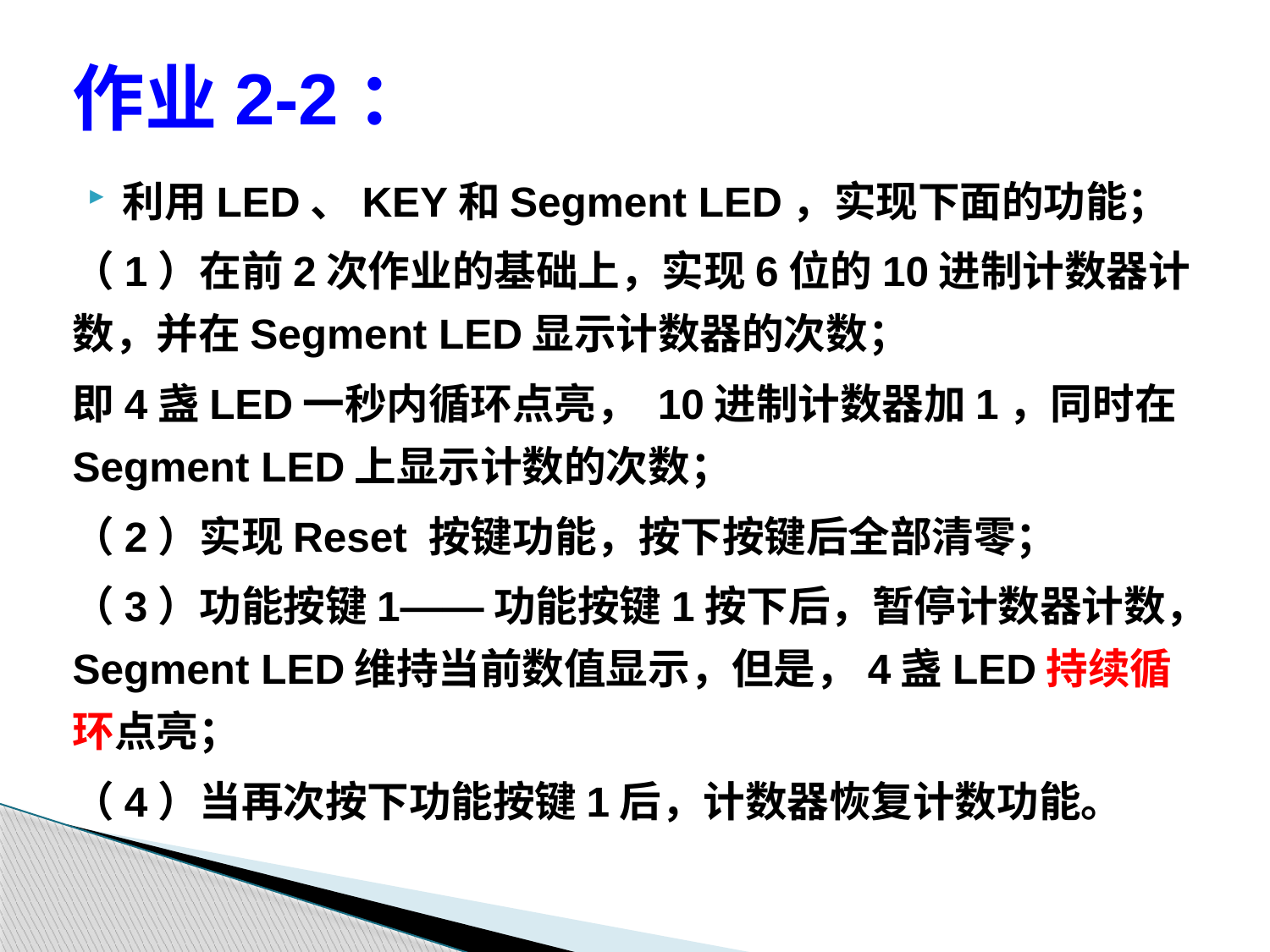

# 作业2-2：
利用LED、KEY和Segment LED，实现下面的功能；
（1）在前2次作业的基础上，实现6位的10进制计数器计数，并在Segment LED显示计数器的次数；
即4盏LED一秒内循环点亮， 10进制计数器加1，同时在Segment LED上显示计数的次数；
（2）实现Reset 按键功能，按下按键后全部清零；
（3）功能按键1——功能按键1按下后，暂停计数器计数，Segment LED维持当前数值显示，但是，4盏LED持续循环点亮；
（4）当再次按下功能按键1后，计数器恢复计数功能。